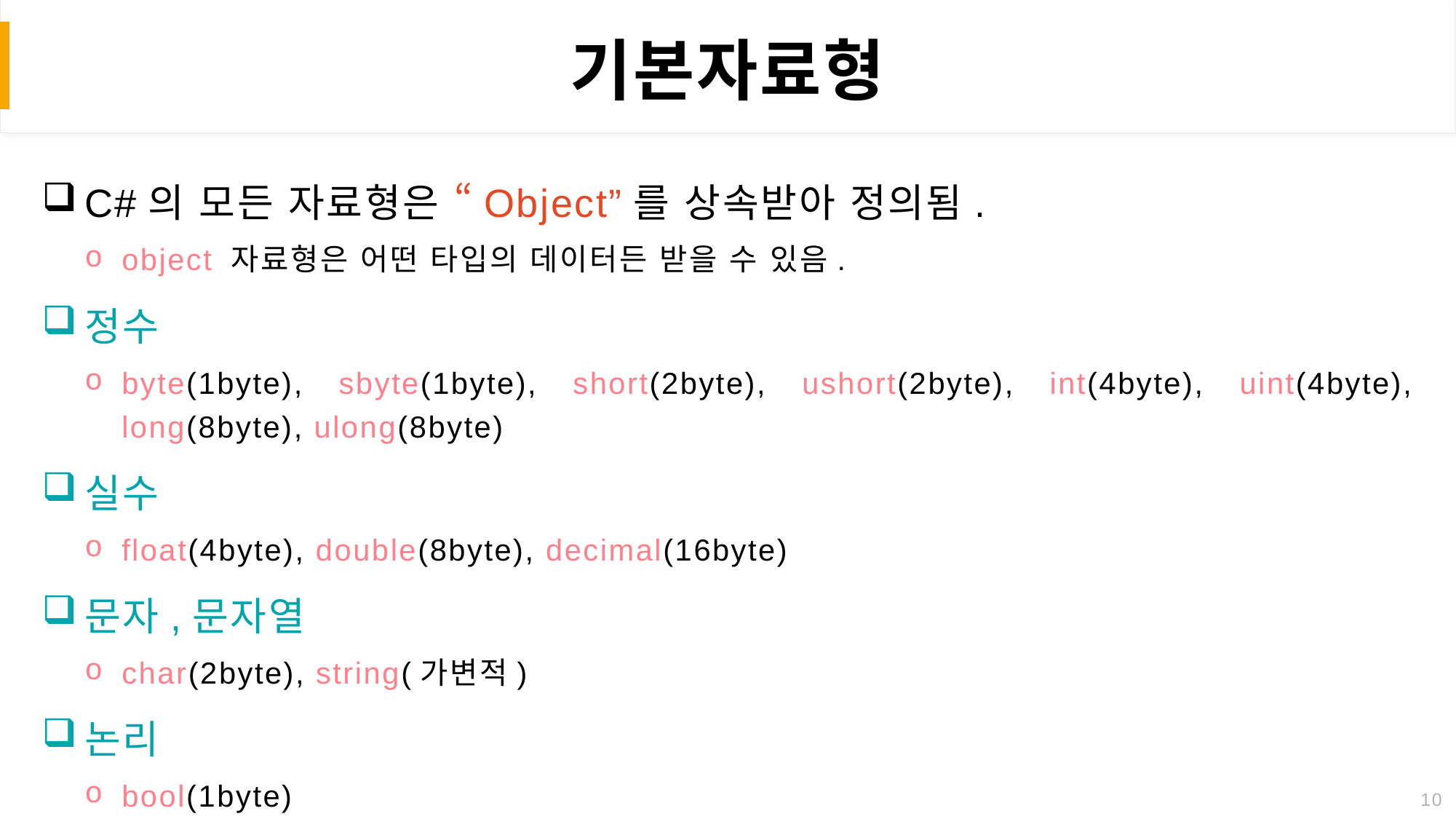

# 기본자료형
C#의 모든 자료형은 “Object”를 상속받아 정의됨.
object 자료형은 어떤 타입의 데이터든 받을 수 있음.
정수
byte(1byte), sbyte(1byte), short(2byte), ushort(2byte), int(4byte), uint(4byte), long(8byte), ulong(8byte)
실수
float(4byte), double(8byte), decimal(16byte)
문자,문자열
char(2byte), string(가변적)
논리
bool(1byte)
10